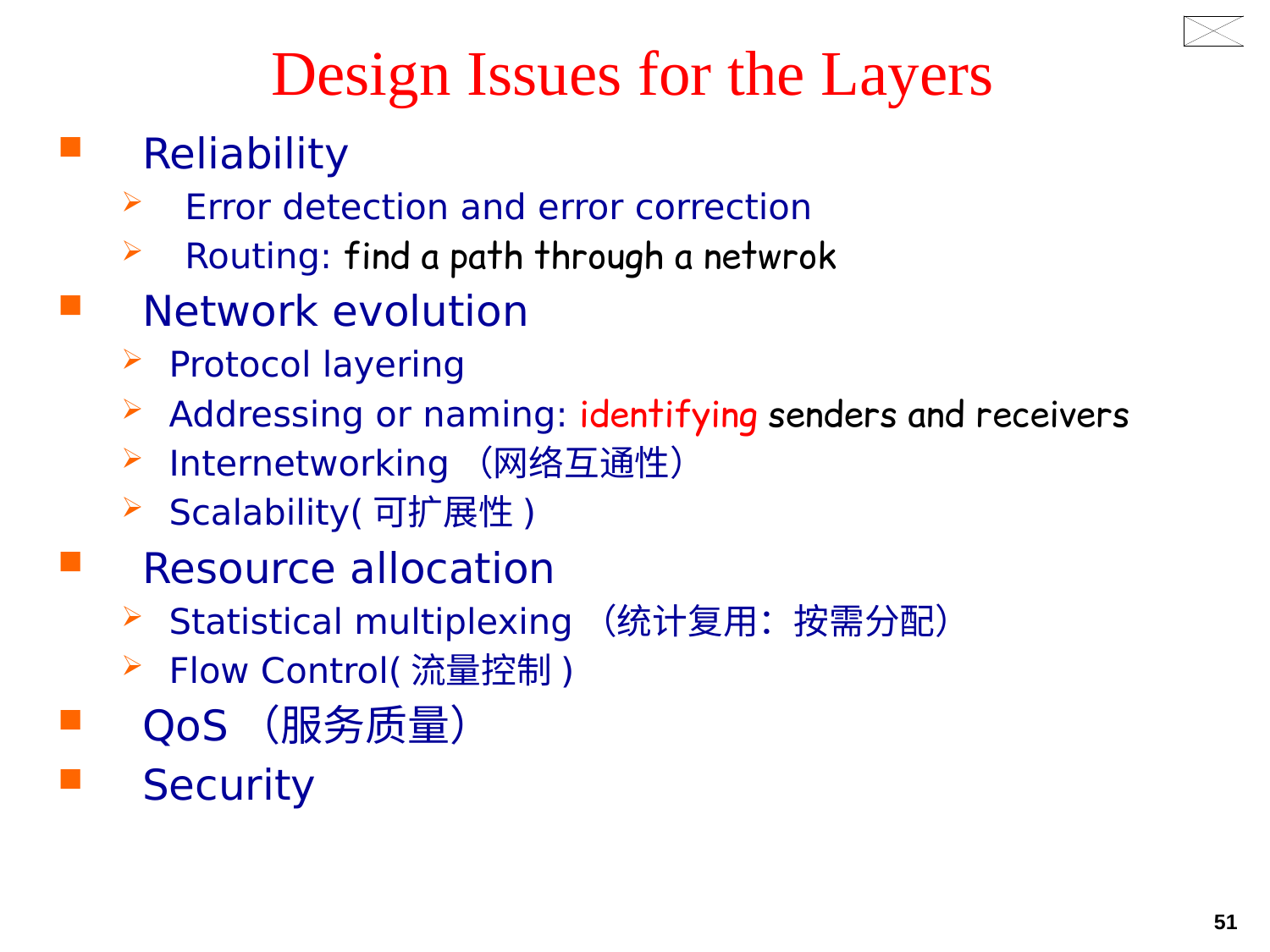

Design Issues for the Layers
Reliability
Error detection and error correction
Routing: find a path through a netwrok
Network evolution
Protocol layering
Addressing or naming: identifying senders and receivers
Internetworking（网络互通性）
Scalability(可扩展性)
Resource allocation
Statistical multiplexing（统计复用：按需分配）
Flow Control(流量控制)
QoS（服务质量）
Security